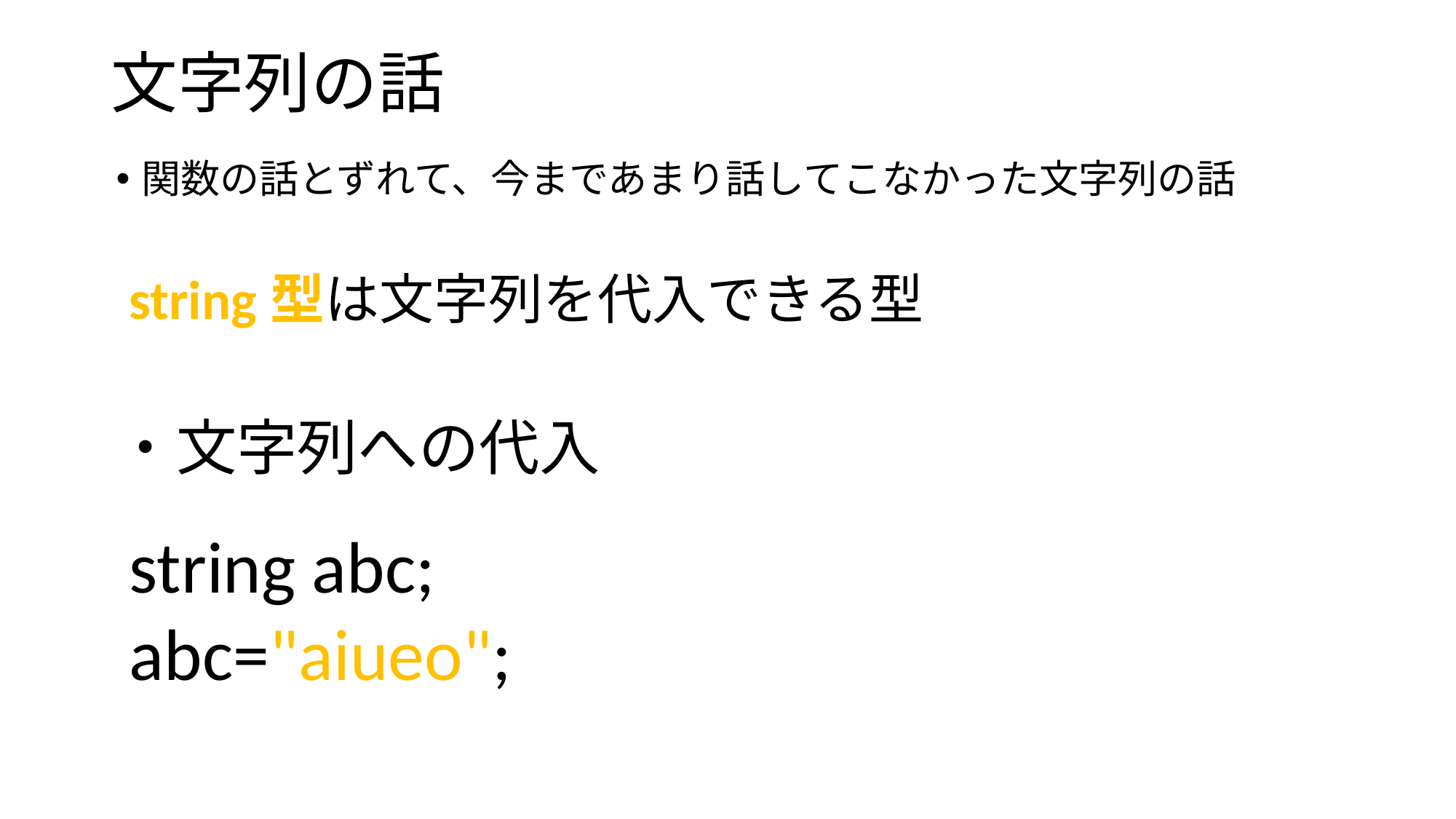

# 文字列の話
関数の話とずれて、今まであまり話してこなかった文字列の話
string型は文字列を代入できる型
・文字列への代入
string abc;
abc="aiueo";